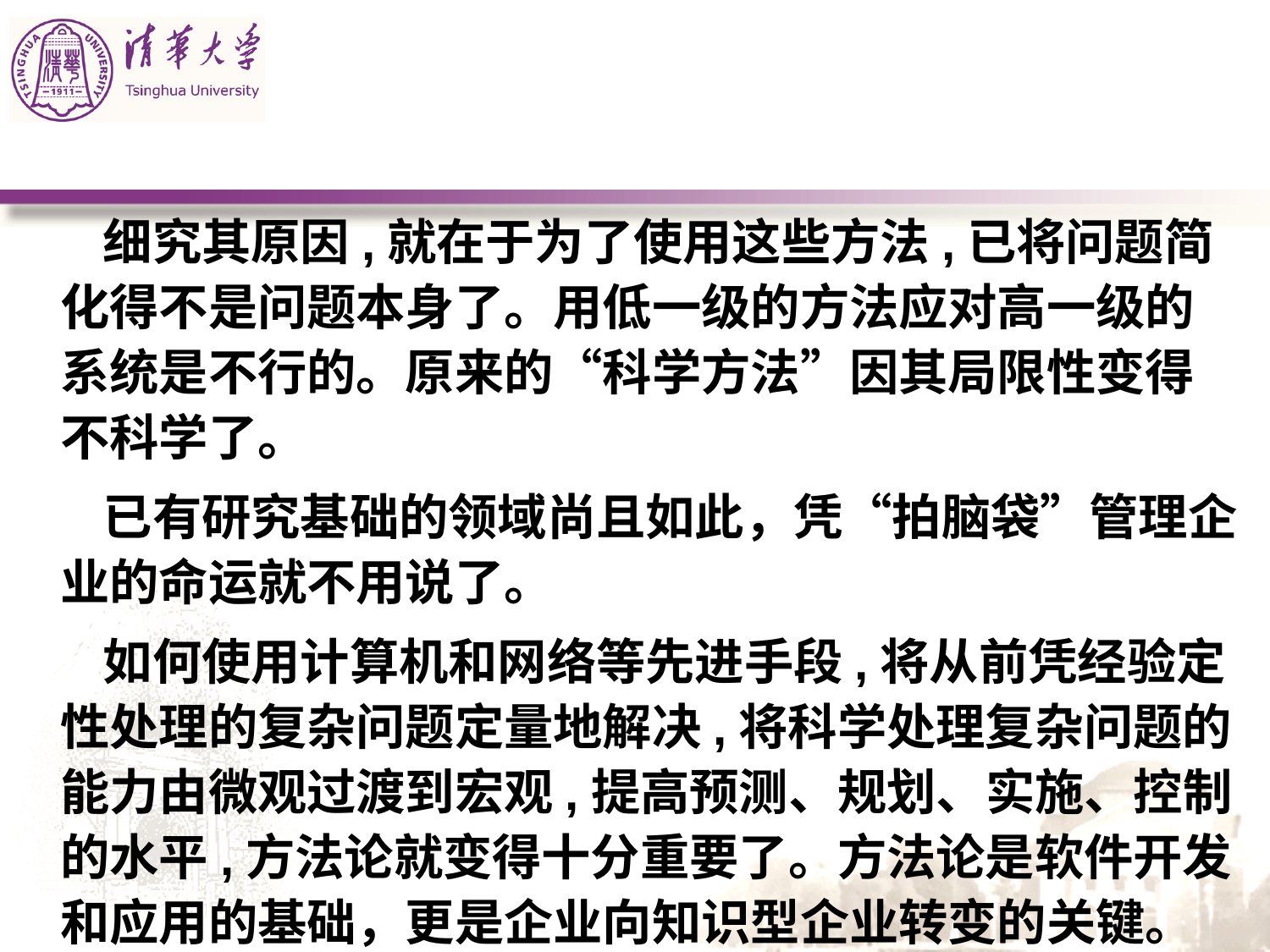

#
       细究其原因,就在于为了使用这些方法,已将问题简化得不是问题本身了。用低一级的方法应对高一级的系统是不行的。原来的“科学方法”因其局限性变得不科学了。
       已有研究基础的领域尚且如此，凭“拍脑袋”管理企业的命运就不用说了。
       如何使用计算机和网络等先进手段,将从前凭经验定性处理的复杂问题定量地解决,将科学处理复杂问题的能力由微观过渡到宏观,提高预测、规划、实施、控制的水平,方法论就变得十分重要了。方法论是软件开发和应用的基础，更是企业向知识型企业转变的关键。